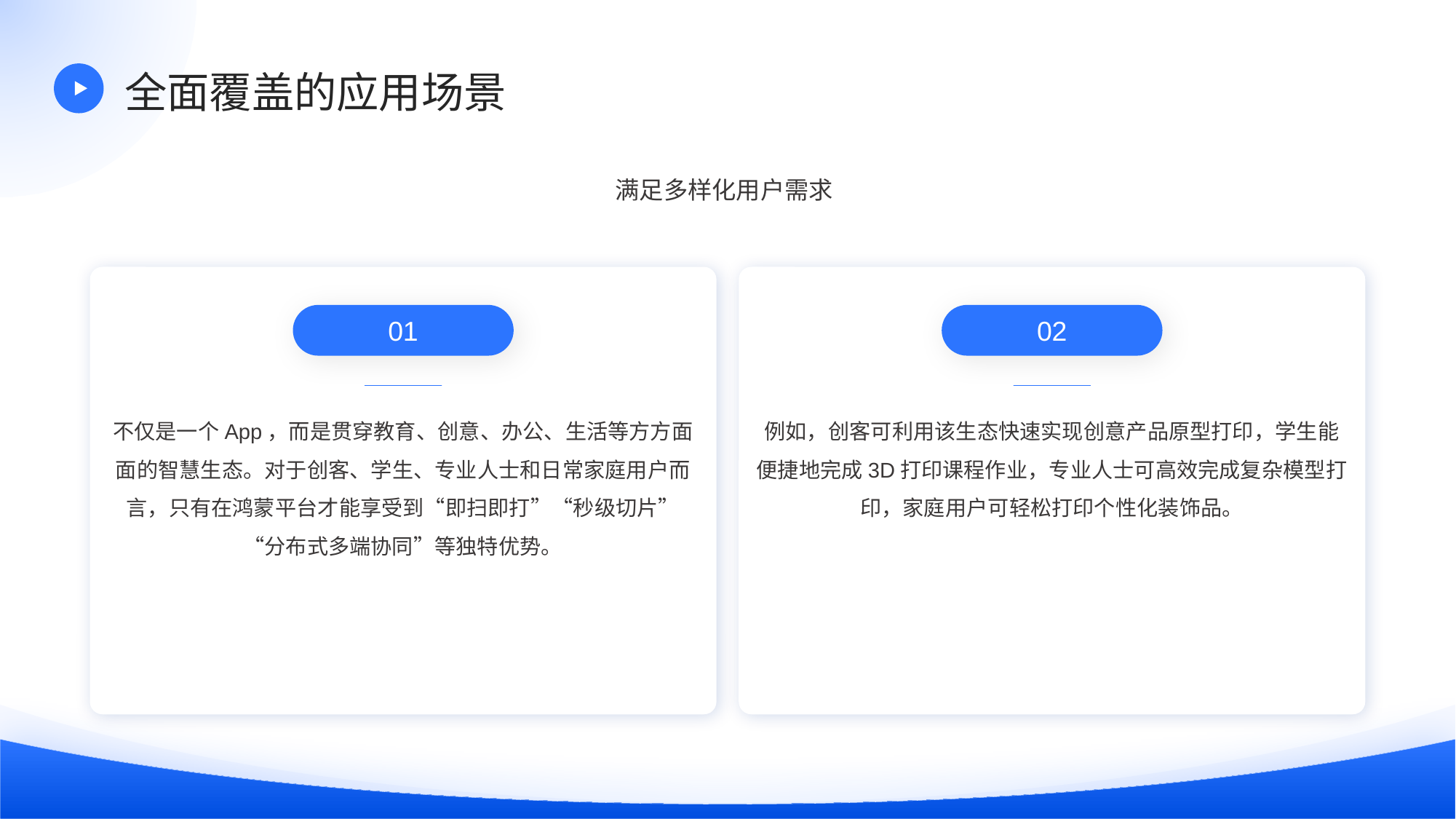

全面覆盖的应用场景

满足多样化用户需求

01
02

不仅是一个App，而是贯穿教育、创意、办公、生活等方方面面的智慧生态。对于创客、学生、专业人士和日常家庭用户而言，只有在鸿蒙平台才能享受到“即扫即打”“秒级切片”“分布式多端协同”等独特优势。
例如，创客可利用该生态快速实现创意产品原型打印，学生能便捷地完成3D打印课程作业，专业人士可高效完成复杂模型打印，家庭用户可轻松打印个性化装饰品。